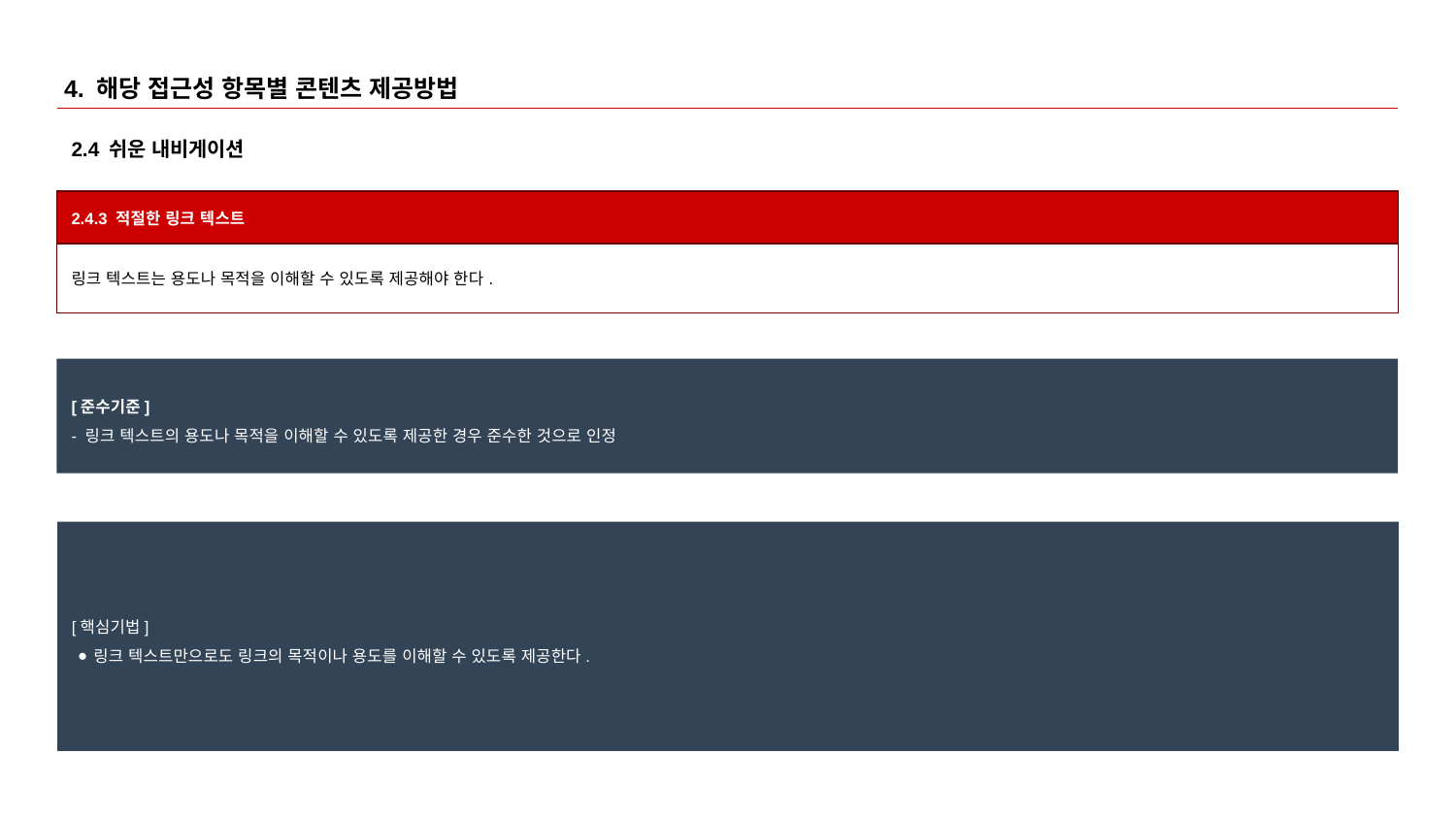

# 4. 해당 접근성 항목별 콘텐츠 제공방법
2.4 쉬운 내비게이션
| 2.4.3 적절한 링크 텍스트 |
| --- |
| 링크 텍스트는 용도나 목적을 이해할 수 있도록 제공해야 한다. |
[준수기준]
- 링크 텍스트의 용도나 목적을 이해할 수 있도록 제공한 경우 준수한 것으로 인정
[핵심기법]
링크 텍스트만으로도 링크의 목적이나 용도를 이해할 수 있도록 제공한다.